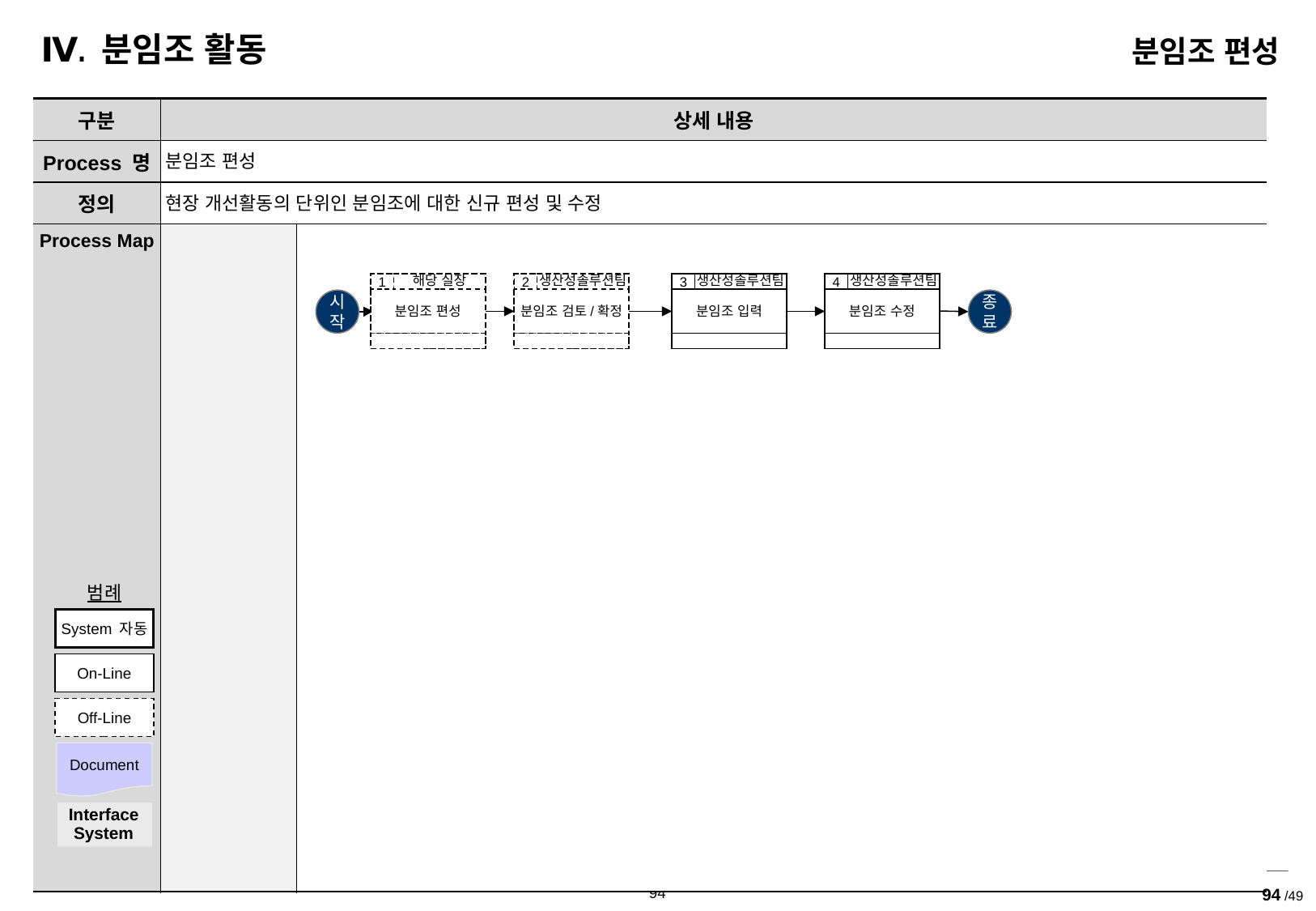

Ⅳ. 분임조 활동
분임조 편성
| 구분 | 상세 내용 |  |
| --- | --- | --- |
| Process 명 | 분임조 편성 |  |
| 정의 | 현장 개선활동의 단위인 분임조에 대한 신규 편성 및 수정 |  |
| Process Map |  |  |
1
해당 실장
분임조 편성

2
생산성솔루션팀
분임조 검토/확정

3
생산성솔루션팀
분임조 입력

4
생산성솔루션팀
분임조 수정

시작
종료
범례
System 자동
On-Line
Off-Line
Document
| Interface System |
| --- |
94 /49